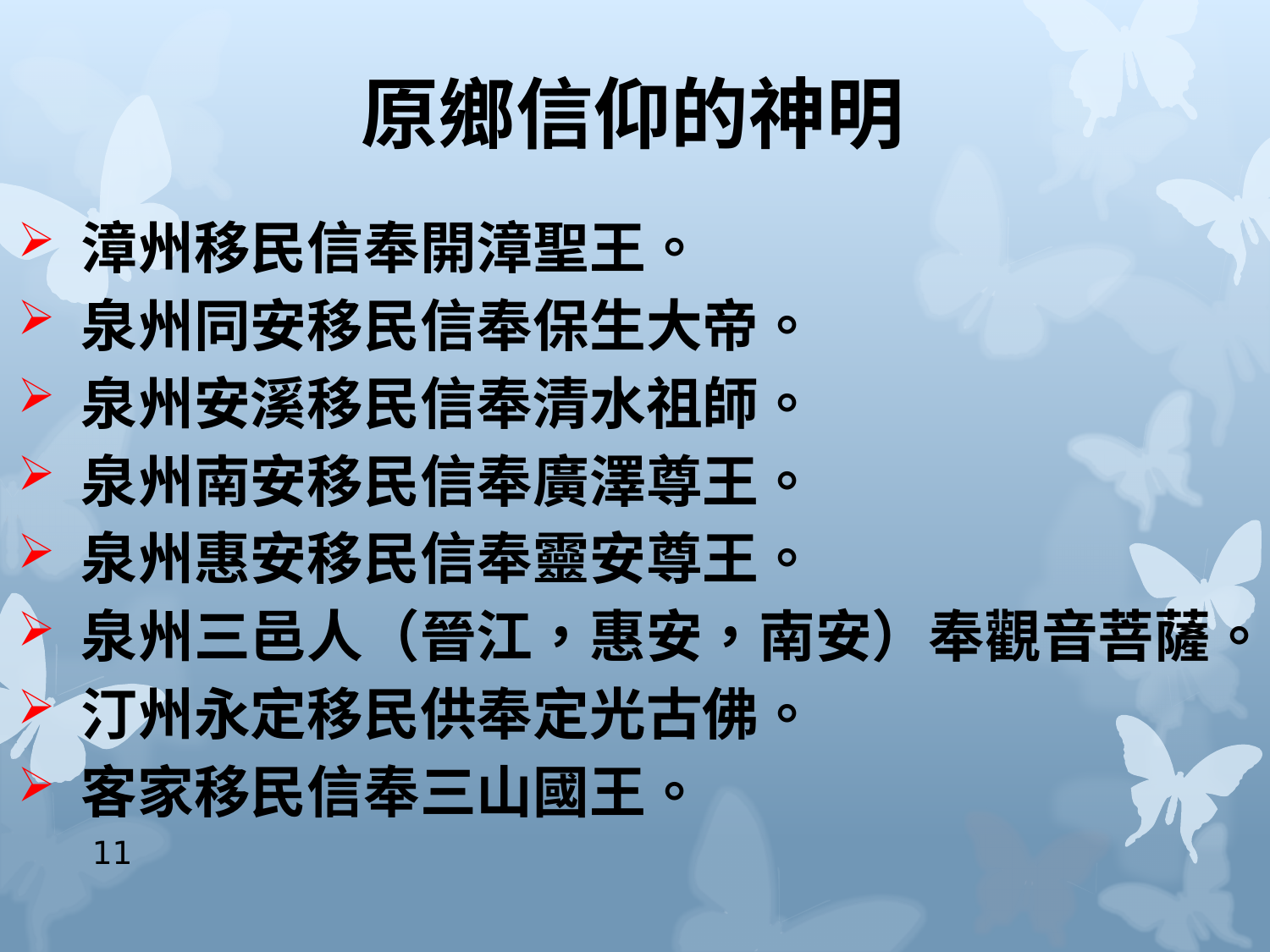

# 原鄉信仰的神明
漳州移民信奉開漳聖王。
泉州同安移民信奉保生大帝。
泉州安溪移民信奉清水祖師。
泉州南安移民信奉廣澤尊王。
泉州惠安移民信奉靈安尊王。
泉州三邑人（晉江，惠安，南安）奉觀音菩薩。
汀州永定移民供奉定光古佛。
客家移民信奉三山國王。

11